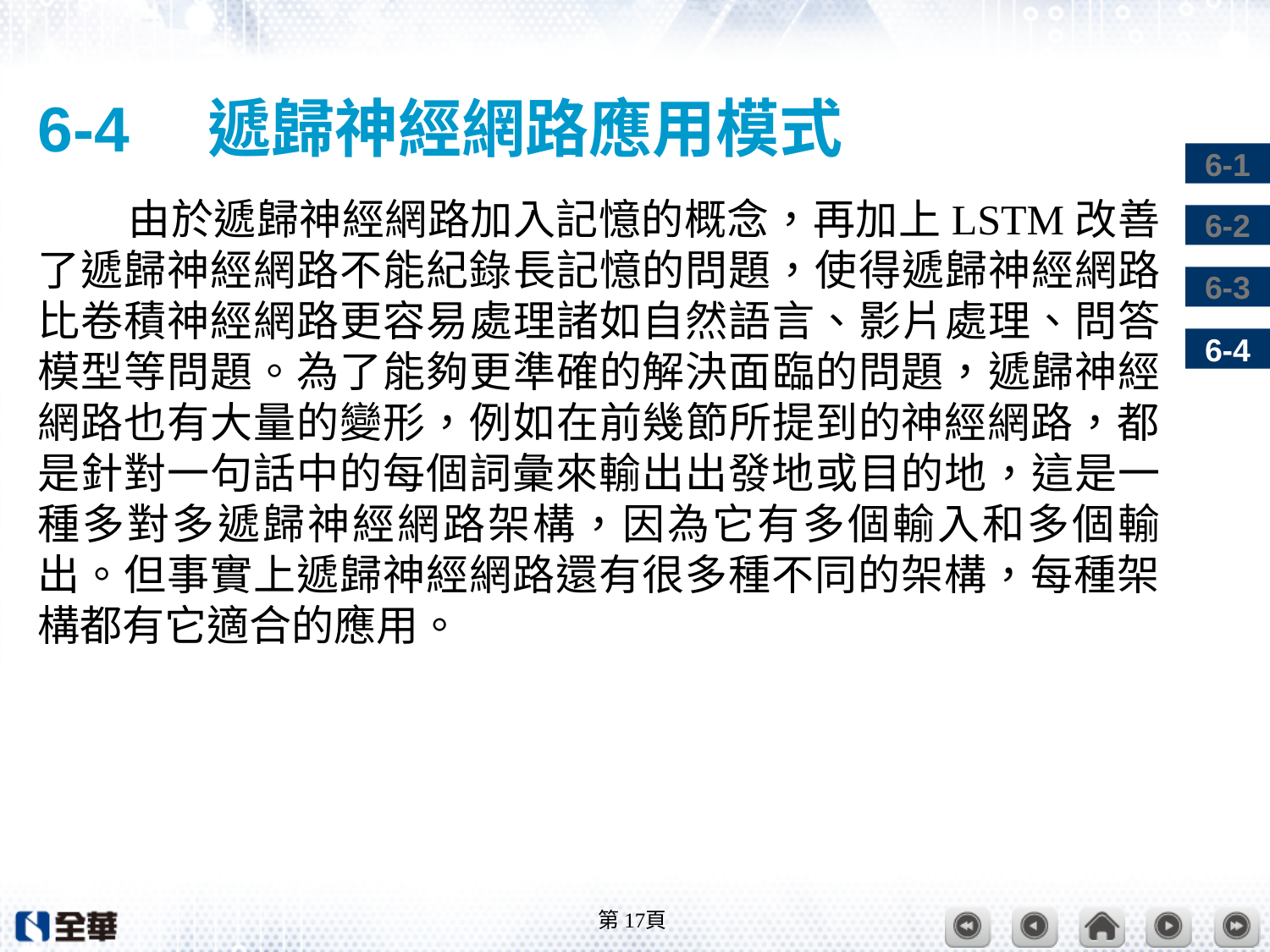

# 6-4　遞歸神經網路應用模式
        由於遞歸神經網路加入記憶的概念，再加上LSTM改善了遞歸神經網路不能紀錄長記憶的問題，使得遞歸神經網路比卷積神經網路更容易處理諸如自然語言、影片處理、問答模型等問題。為了能夠更準確的解決面臨的問題，遞歸神經網路也有大量的變形，例如在前幾節所提到的神經網路，都是針對一句話中的每個詞彙來輸出出發地或目的地，這是一種多對多遞歸神經網路架構，因為它有多個輸入和多個輸出。但事實上遞歸神經網路還有很多種不同的架構，每種架構都有它適合的應用。